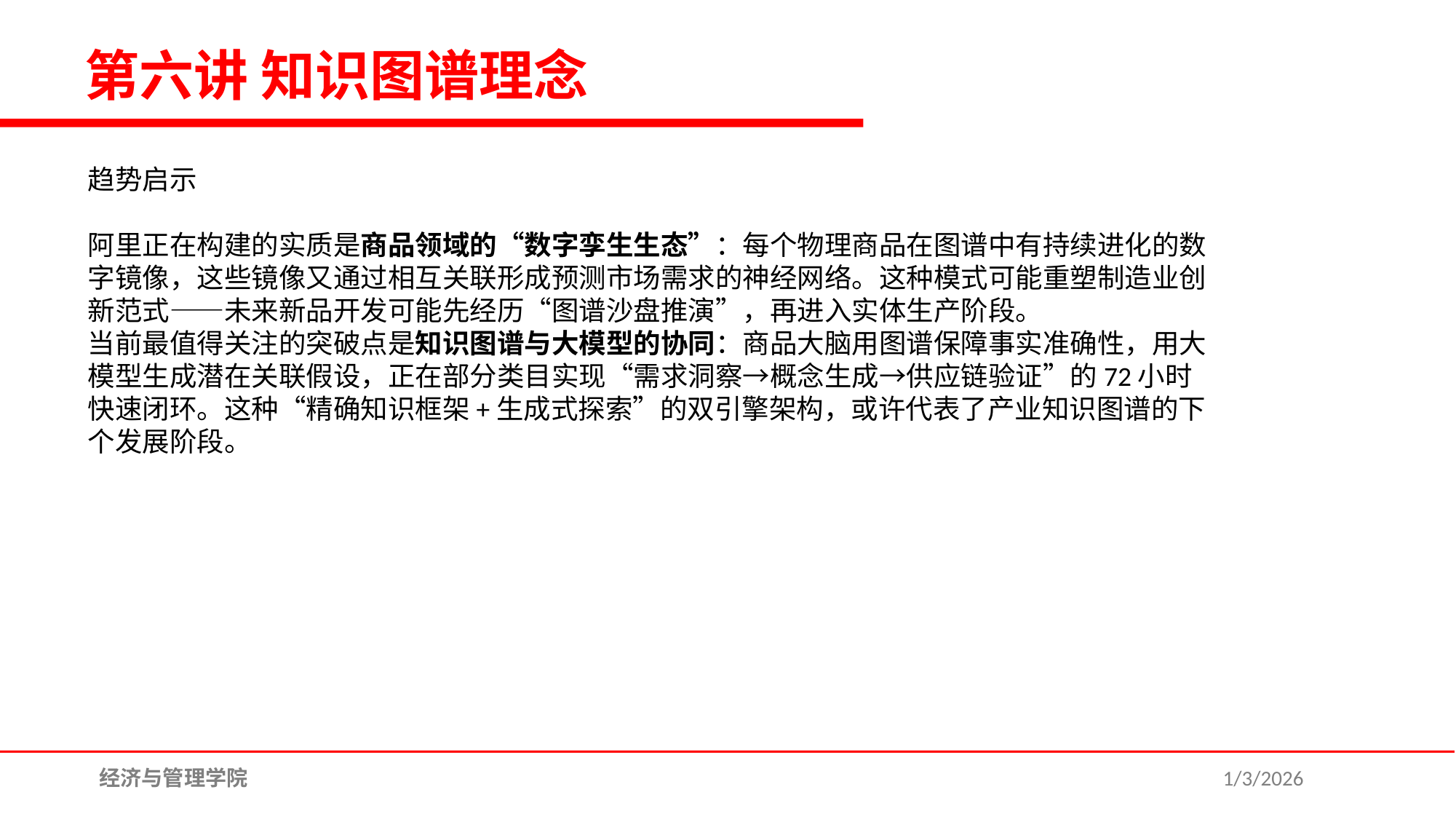

第六讲 知识图谱理念
趋势启示
阿里正在构建的实质是商品领域的“数字孪生生态”：每个物理商品在图谱中有持续进化的数字镜像，这些镜像又通过相互关联形成预测市场需求的神经网络。这种模式可能重塑制造业创新范式——未来新品开发可能先经历“图谱沙盘推演”，再进入实体生产阶段。
当前最值得关注的突破点是知识图谱与大模型的协同：商品大脑用图谱保障事实准确性，用大模型生成潜在关联假设，正在部分类目实现“需求洞察→概念生成→供应链验证”的72小时快速闭环。这种“精确知识框架+生成式探索”的双引擎架构，或许代表了产业知识图谱的下个发展阶段。